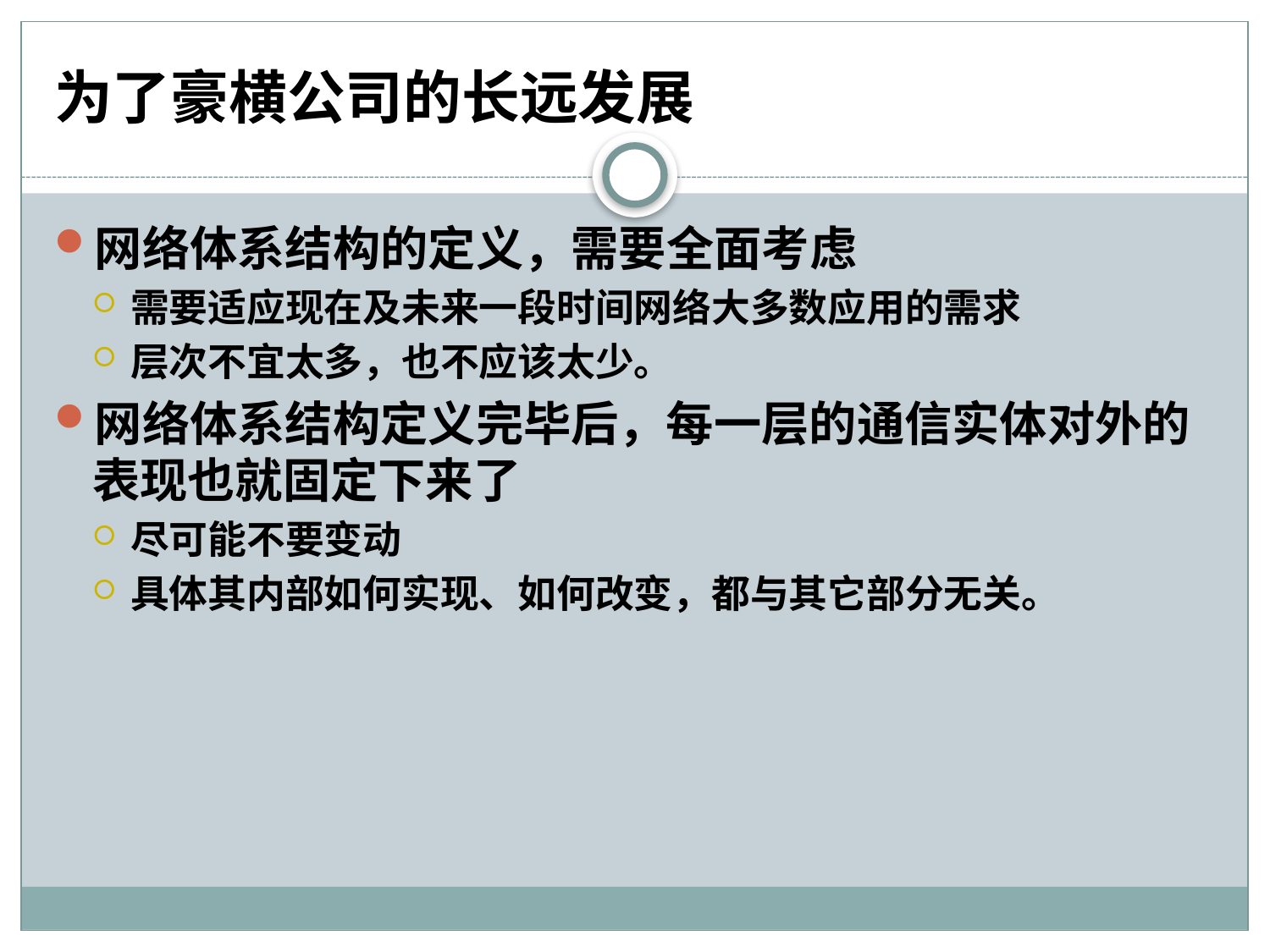

# 为了豪横公司的长远发展
网络体系结构的定义，需要全面考虑
需要适应现在及未来一段时间网络大多数应用的需求
层次不宜太多，也不应该太少。
网络体系结构定义完毕后，每一层的通信实体对外的表现也就固定下来了
尽可能不要变动
具体其内部如何实现、如何改变，都与其它部分无关。